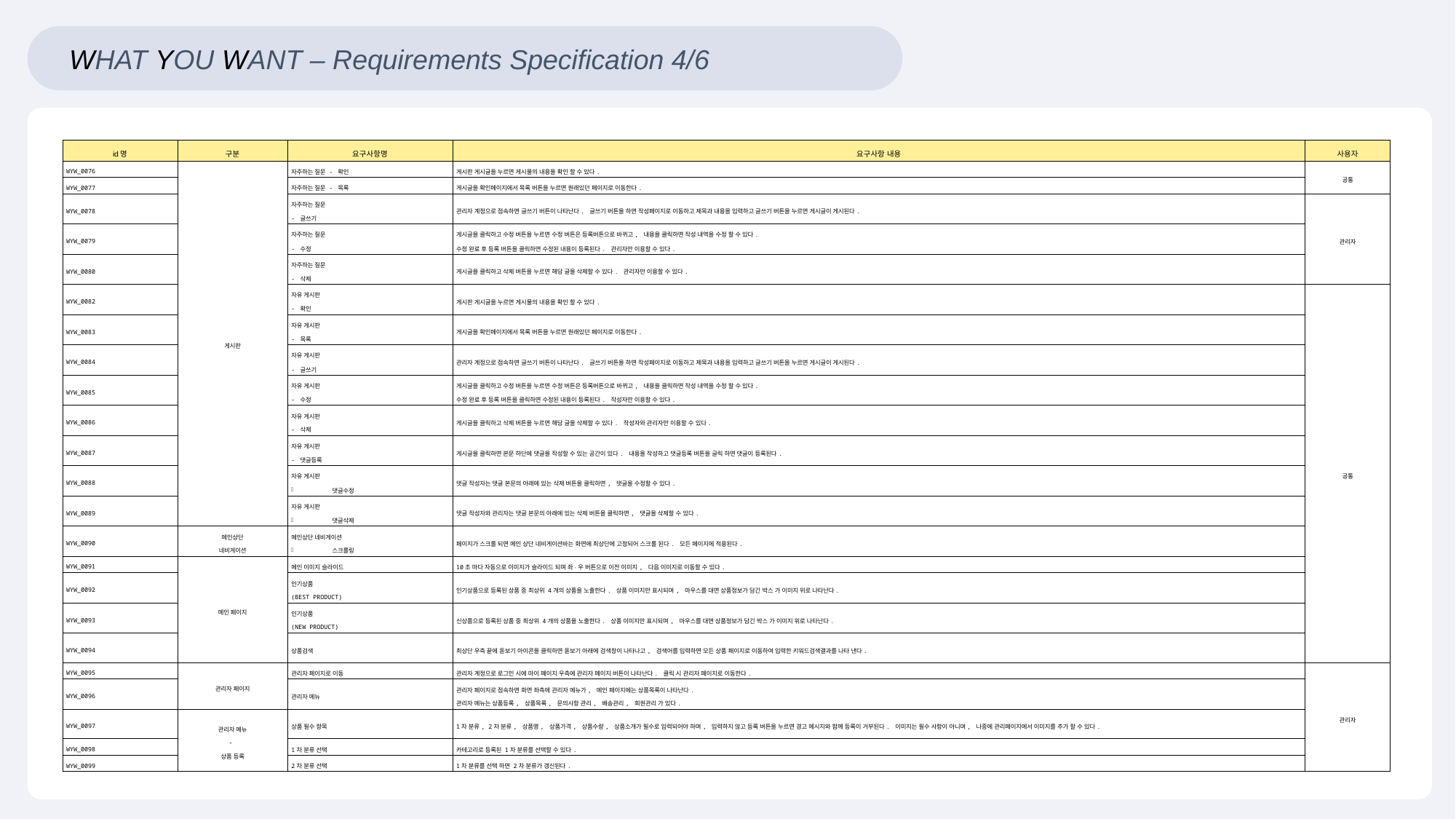

WHAT YOU WANT – Requirements Specification 4/6

| id명 | 구분 | 요구사항명 | 요구사항 내용 | 사용자 |
| --- | --- | --- | --- | --- |
| WYW\_0076 | 게시판 | 자주하는 질문 - 확인 | 게시판 게시글을 누르면 게시물의 내용을 확인 할 수 있다. | 공통 |
| WYW\_0077 |  | 자주하는 질문 - 목록 | 게시글을 확인페이지에서 목록 버튼을 누르면 원래있던 페이지로 이동한다. |  |
| WYW\_0078 |  | 자주하는 질문 - 글쓰기 | 관리자 계정으로 접속하면 글쓰기 버튼이 나타난다. 글쓰기 버튼을 하면 작성페이지로 이동하고 제목과 내용을 입력하고 글쓰기 버튼을 누르면 게시글이 게시된다. | 관리자 |
| WYW\_0079 |  | 자주하는 질문 - 수정 | 게시글을 클릭하고 수정 버튼을 누르면 수정 버튼은 등록버튼으로 바뀌고, 내용을 클릭하면 작성 내역을 수정 할 수 있다. 수정 완료 후 등록 버튼을 클릭하면 수정된 내용이 등록된다. 관리자만 이용할 수 있다. |  |
| WYW\_0080 |  | 자주하는 질문 - 삭제 | 게시글을 클릭하고 삭제 버튼을 누르면 해당 글을 삭제할 수 있다. 관리자만 이용할 수 있다. |  |
| WYW\_0082 |  | 자유 게시판 - 확인 | 게시판 게시글을 누르면 게시물의 내용을 확인 할 수 있다. | 공통 |
| WYW\_0083 |  | 자유 게시판 - 목록 | 게시글을 확인페이지에서 목록 버튼을 누르면 원래있던 페이지로 이동한다. |  |
| WYW\_0084 |  | 자유 게시판 - 글쓰기 | 관리자 계정으로 접속하면 글쓰기 버튼이 나타난다. 글쓰기 버튼을 하면 작성페이지로 이동하고 제목과 내용을 입력하고 글쓰기 버튼을 누르면 게시글이 게시된다. |  |
| WYW\_0085 |  | 자유 게시판 - 수정 | 게시글을 클릭하고 수정 버튼을 누르면 수정 버튼은 등록버튼으로 바뀌고, 내용을 클릭하면 작성 내역을 수정 할 수 있다. 수정 완료 후 등록 버튼을 클릭하면 수정된 내용이 등록된다. 작성자만 이용할 수 있다. |  |
| WYW\_0086 |  | 자유 게시판 - 삭제 | 게시글을 클릭하고 삭제 버튼을 누르면 해당 글을 삭제할 수 있다. 작성자와 관리자만 이용할 수 있다. |  |
| WYW\_0087 |  | 자유 게시판 - 댓글등록 | 게시글을 클릭하면 본문 하단에 댓글을 작성할 수 있는 공간이 있다. 내용을 작성하고 댓글등록 버튼을 글릭 하면 댓글이 등록된다. |  |
| WYW\_0088 |  | 자유 게시판 댓글수정 | 댓글 작성자는 댓글 본문의 아래에 있는 삭제 버튼을 클릭하면, 댓글을 수정할 수 있다. |  |
| WYW\_0089 |  | 자유 게시판 댓글삭제 | 댓글 작성자와 관리자는 댓글 본문의 아래에 있는 삭제 버튼을 클릭하면, 댓글을 삭제할 수 있다. |  |
| WYW\_0090 | 메인상단 네비게이션 | 메인상단 네비게이션 스크롤링 | 페이지가 스크롤 되면 메인 상단 네비게이션바는 화면에 최상단에 고정되어 스크롤 된다. 모든 페이지에 적용된다. |  |
| WYW\_0091 | 메인 페이지 | 메인 이미지 슬라이드 | 10초 마다 자동으로 이미지가 슬라이드 되며 좌 ∙ 우 버튼으로 이전 이미지, 다음 이미지로 이동할 수 있다. |  |
| WYW\_0092 |  | 인기상품 (BEST PRODUCT) | 인기상품으로 등록된 상품 중 최상위 4개의 상품을 노출한다. 상품 이미지만 표시되며, 마우스를 대면 상품정보가 담긴 박스 가 이미지 위로 나타난다. |  |
| WYW\_0093 |  | 인기상품 (NEW PRODUCT) | 신상품으로 등록된 상품 중 최상위 4개의 상품을 노출한다. 상품 이미지만 표시되며, 마우스를 대면 상품정보가 담긴 박스 가 이미지 위로 나타난다. |  |
| WYW\_0094 |  | 상품검색 | 최상단 우측 끝에 돋보기 아이콘을 클릭하면 돋보기 아래에 검색창이 나타나고, 검색어를 입력하면 모든 상품 페이지로 이동하여 입력한 키워드검색결과를 나타 낸다. |  |
| WYW\_0095 | 관리자 페이지 | 관리자 페이지로 이동 | 관리자 계정으로 로그인 시에 마이 페이지 우측에 관리자 페이지 버튼이 나타난다. 클릭 시 관리자 페이지로 이동한다. | 관리자 |
| WYW\_0096 |  | 관리자 메뉴 | 관리자 페이지로 접속하면 화면 좌측에 관리자 메뉴가, 메인 페이지에는 상품목록이 나타난다. 관리자 메뉴는 상품등록, 상품목록, 문의사항 관리, 배송관리, 회원관리 가 있다. |  |
| WYW\_0097 | 관리자 메뉴 - 상품 등록 | 상품 필수 항목 | 1차 분류, 2차 분류, 상품명, 상품가격, 상품수량, 상품소개가 필수로 입력되어야 하며, 입력하지 않고 등록 버튼을 누르면 경고 메시지와 함께 등록이 거부된다. 이미지는 필수 사항이 아니며, 나중에 관리페이지에서 이미지를 추가 할 수 있다. |  |
| WYW\_0098 |  | 1차 분류 선택 | 카테고리로 등록된 1차 분류를 선택할 수 있다. |  |
| WYW\_0099 |  | 2차 분류 선택 | 1차 분류를 선택 하면 2차 분류가 갱신된다. |  |